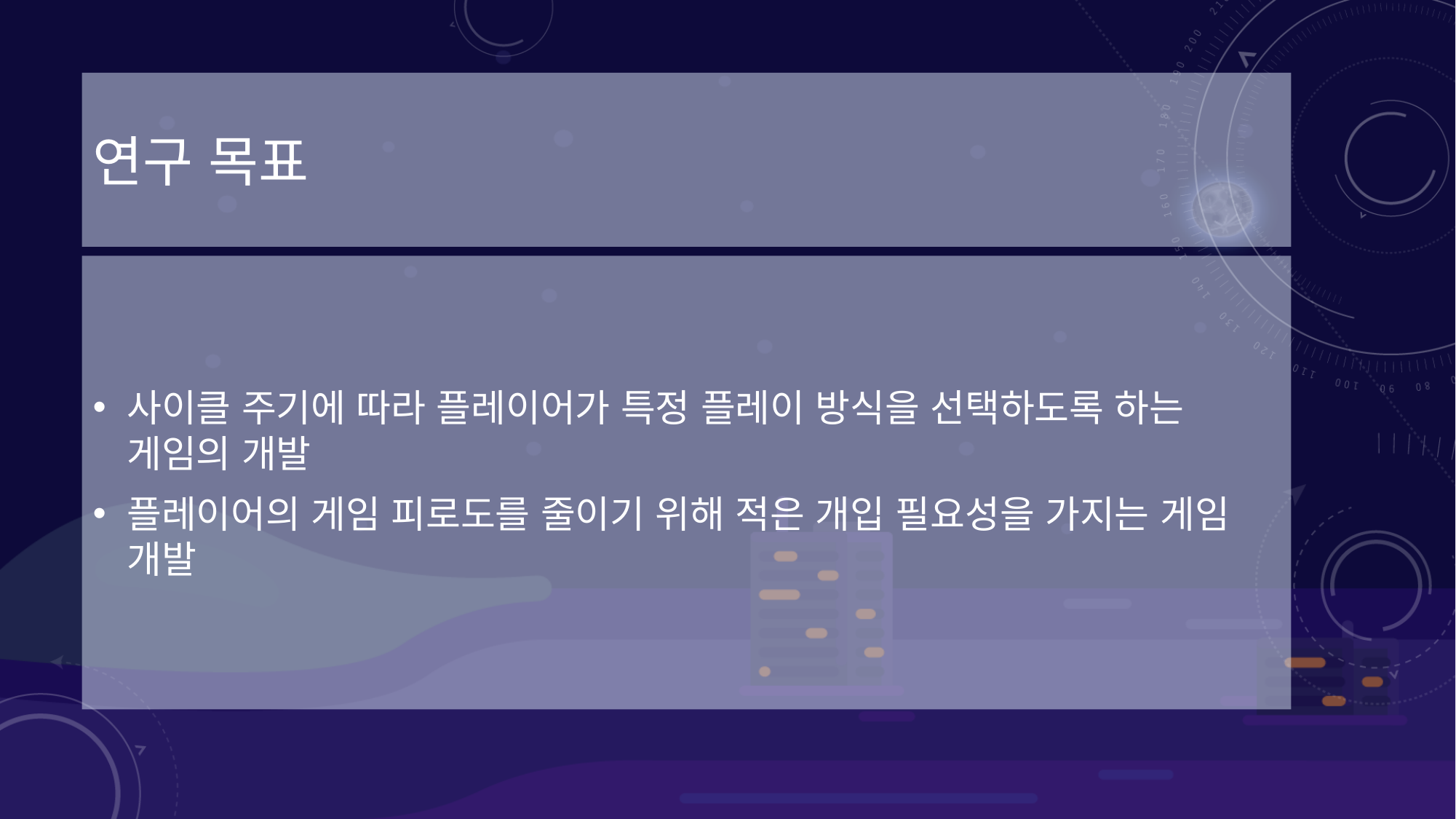

# 연구 목표
사이클 주기에 따라 플레이어가 특정 플레이 방식을 선택하도록 하는 게임의 개발
플레이어의 게임 피로도를 줄이기 위해 적은 개입 필요성을 가지는 게임 개발